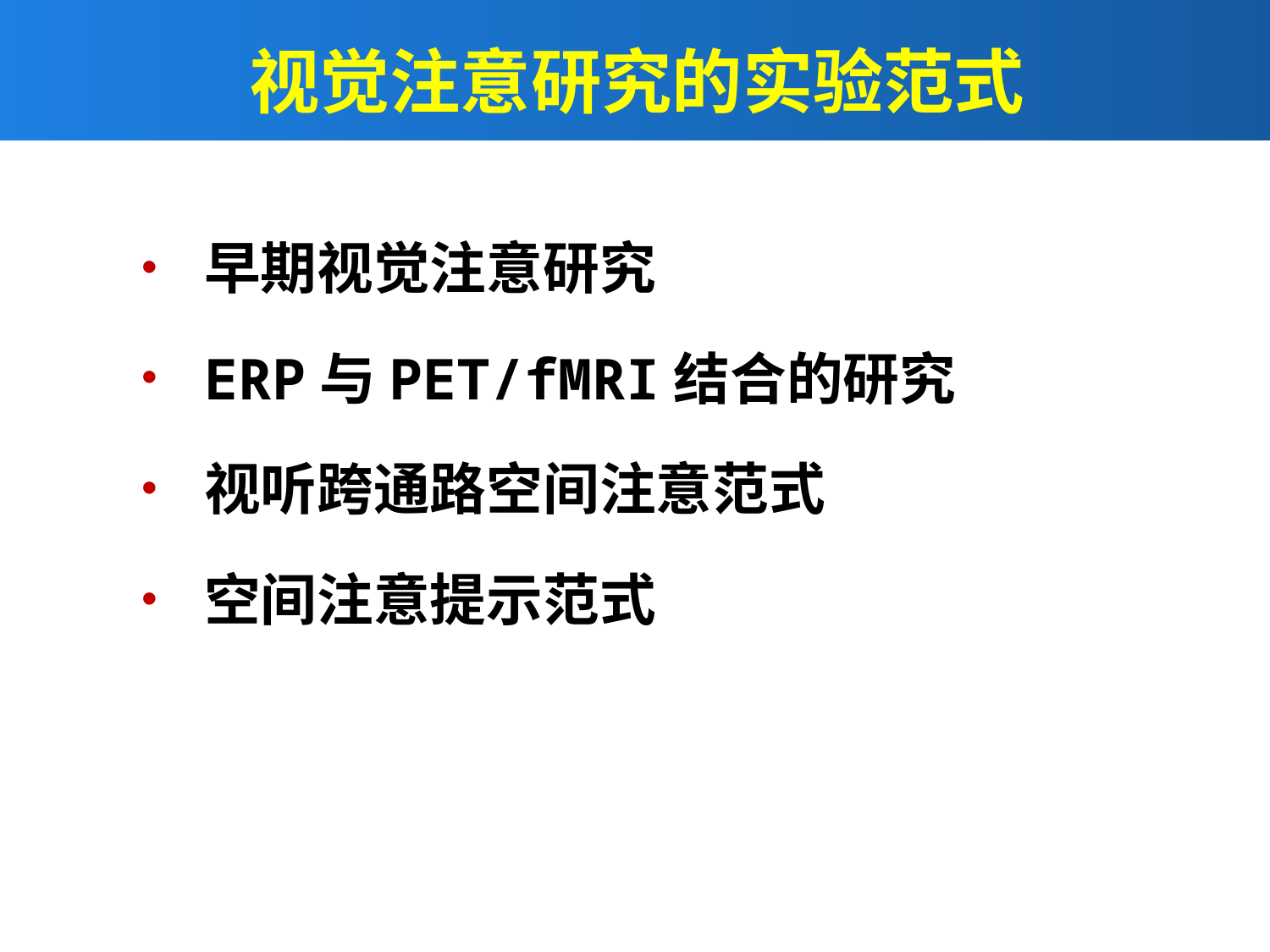

# 视觉注意研究的实验范式
早期视觉注意研究
ERP与PET/fMRI结合的研究
视听跨通路空间注意范式
空间注意提示范式